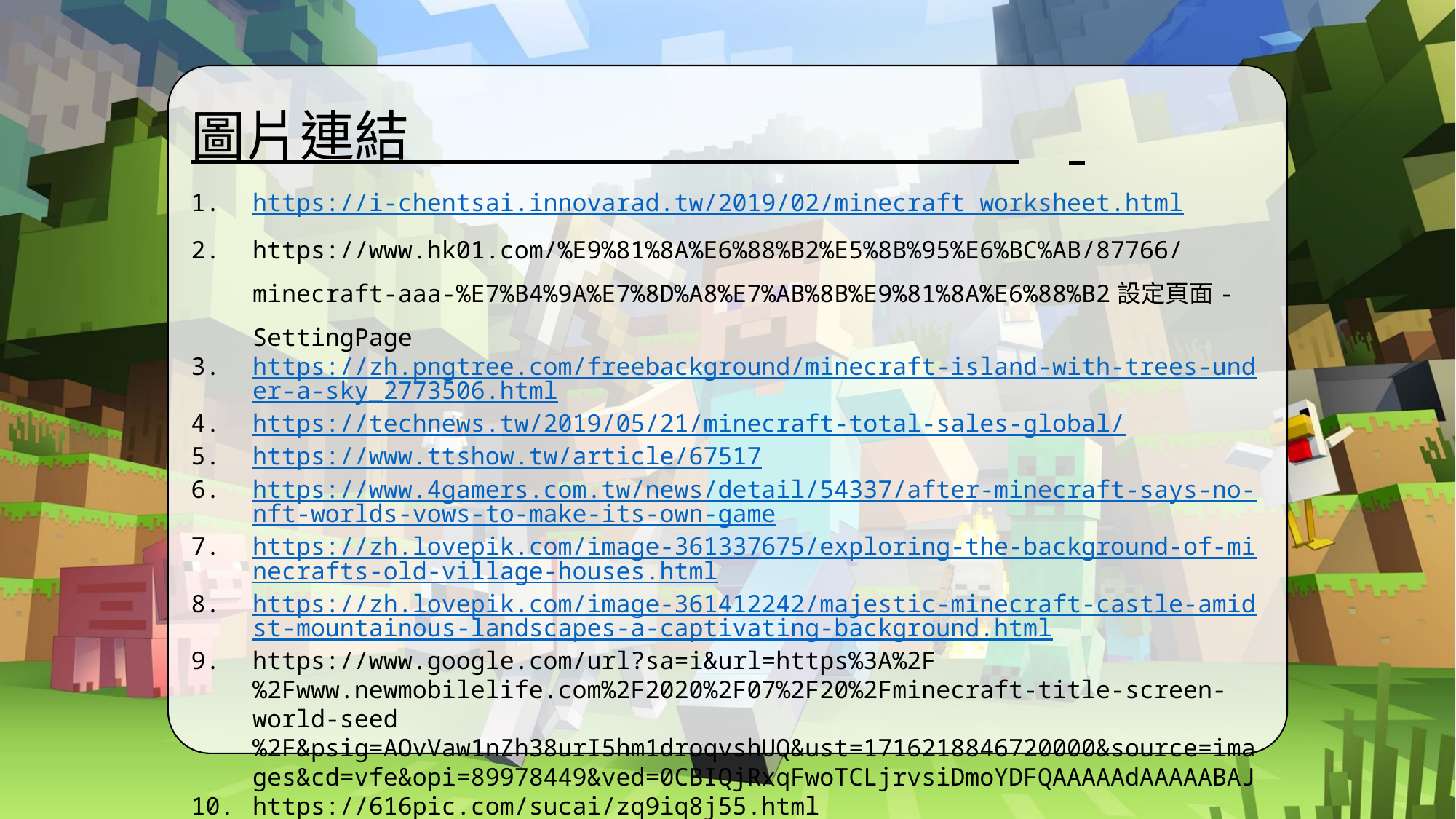

圖片連結                                                  1
https://i-chentsai.innovarad.tw/2019/02/minecraft_worksheet.html
https://www.hk01.com/%E9%81%8A%E6%88%B2%E5%8B%95%E6%BC%AB/87766/minecraft-aaa-%E7%B4%9A%E7%8D%A8%E7%AB%8B%E9%81%8A%E6%88%B2設定頁面-SettingPage
https://zh.pngtree.com/freebackground/minecraft-island-with-trees-under-a-sky_2773506.html
https://technews.tw/2019/05/21/minecraft-total-sales-global/
https://www.ttshow.tw/article/67517
https://www.4gamers.com.tw/news/detail/54337/after-minecraft-says-no-nft-worlds-vows-to-make-its-own-game
https://zh.lovepik.com/image-361337675/exploring-the-background-of-minecrafts-old-village-houses.html
https://zh.lovepik.com/image-361412242/majestic-minecraft-castle-amidst-mountainous-landscapes-a-captivating-background.html
https://www.google.com/url?sa=i&url=https%3A%2F%2Fwww.newmobilelife.com%2F2020%2F07%2F20%2Fminecraft-title-screen-world-seed%2F&psig=AOvVaw1nZh38urI5hm1droqvshUQ&ust=1716218846720000&source=images&cd=vfe&opi=89978449&ved=0CBIQjRxqFwoTCLjrvsiDmoYDFQAAAAAdAAAAABAJ
https://616pic.com/sucai/zq9iq8j55.html